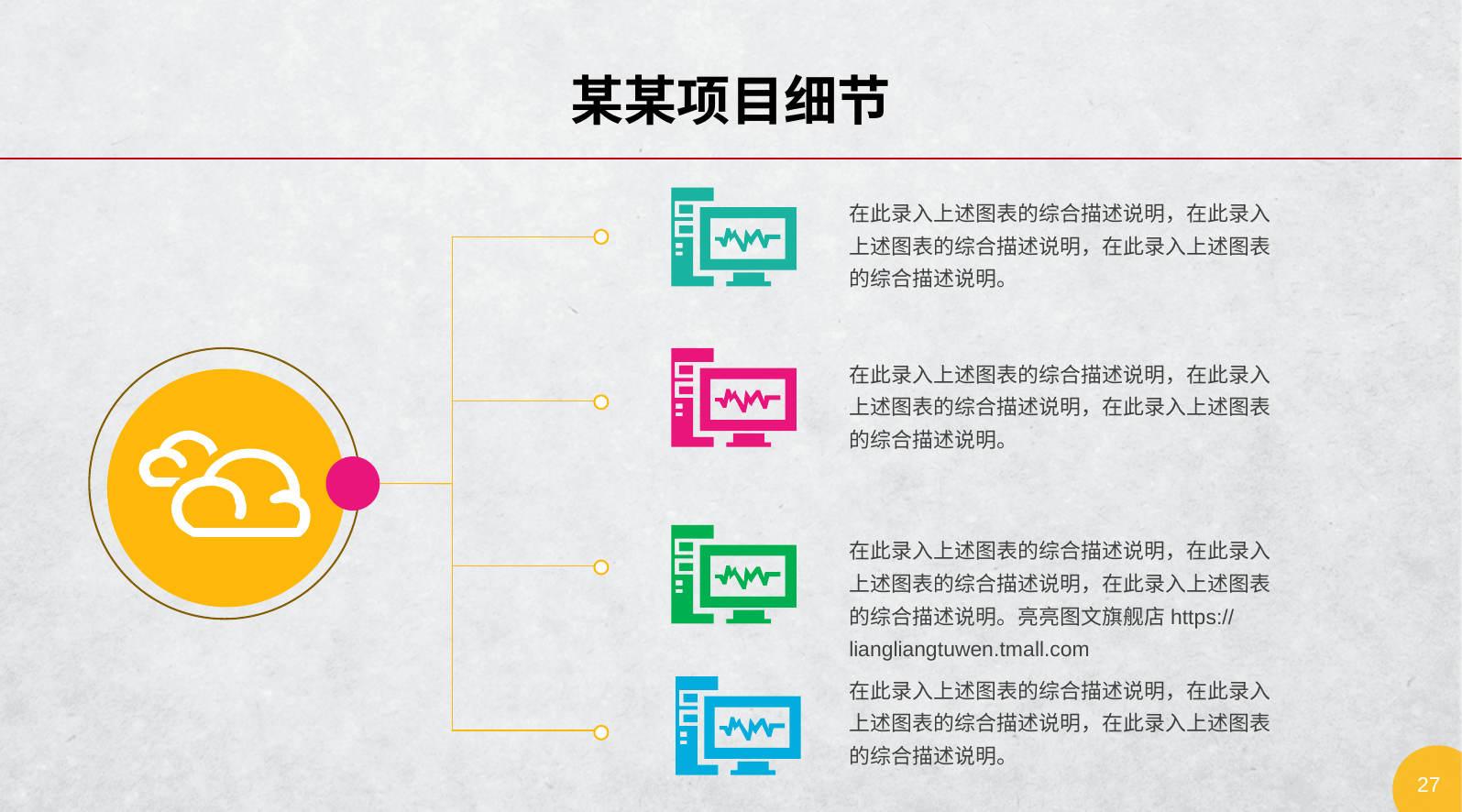

某某项目细节

在此录入上述图表的综合描述说明，在此录入上述图表的综合描述说明，在此录入上述图表的综合描述说明。

在此录入上述图表的综合描述说明，在此录入上述图表的综合描述说明，在此录入上述图表的综合描述说明。

在此录入上述图表的综合描述说明，在此录入上述图表的综合描述说明，在此录入上述图表的综合描述说明。亮亮图文旗舰店https://liangliangtuwen.tmall.com
在此录入上述图表的综合描述说明，在此录入上述图表的综合描述说明，在此录入上述图表的综合描述说明。